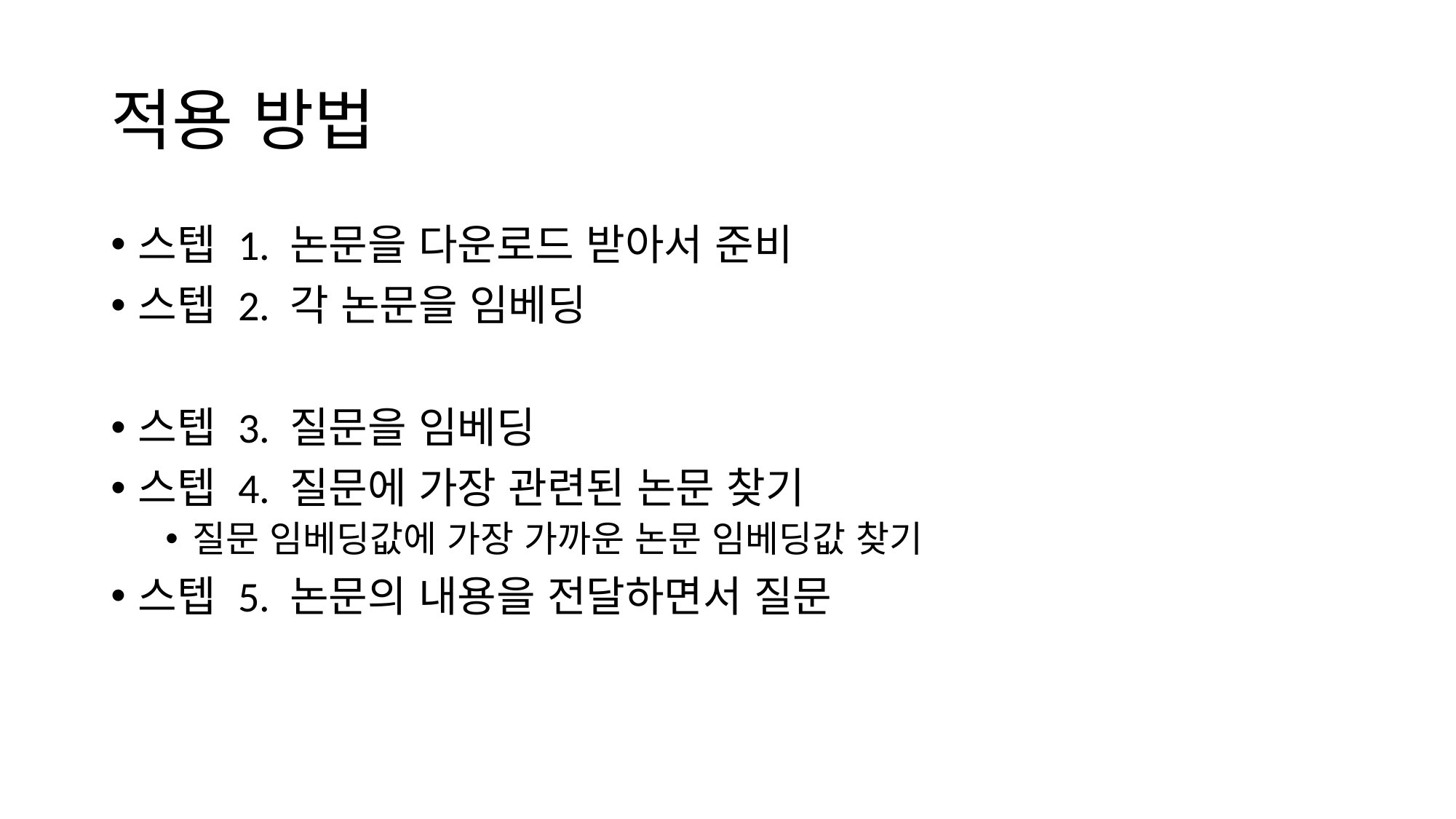

# 적용 방법
스텝 1. 논문을 다운로드 받아서 준비
스텝 2. 각 논문을 임베딩

스텝 3. 질문을 임베딩
스텝 4. 질문에 가장 관련된 논문 찾기
질문 임베딩값에 가장 가까운 논문 임베딩값 찾기
스텝 5. 논문의 내용을 전달하면서 질문